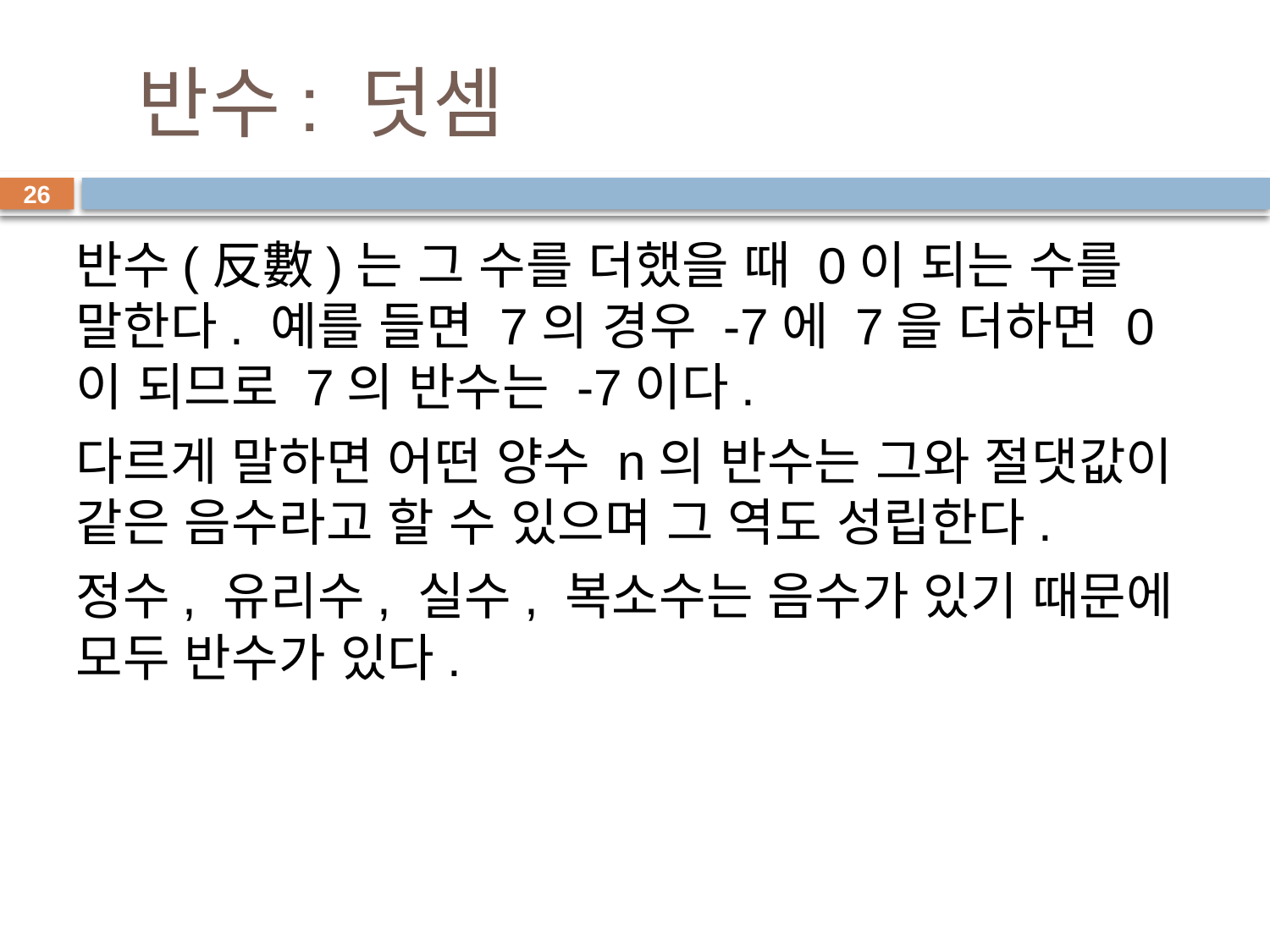

# 반수: 덧셈
26
반수(反數)는 그 수를 더했을 때 0이 되는 수를 말한다. 예를 들면 7의 경우 -7에 7을 더하면 0이 되므로 7의 반수는 -7이다.
다르게 말하면 어떤 양수 n의 반수는 그와 절댓값이 같은 음수라고 할 수 있으며 그 역도 성립한다.
정수, 유리수, 실수, 복소수는 음수가 있기 때문에 모두 반수가 있다.